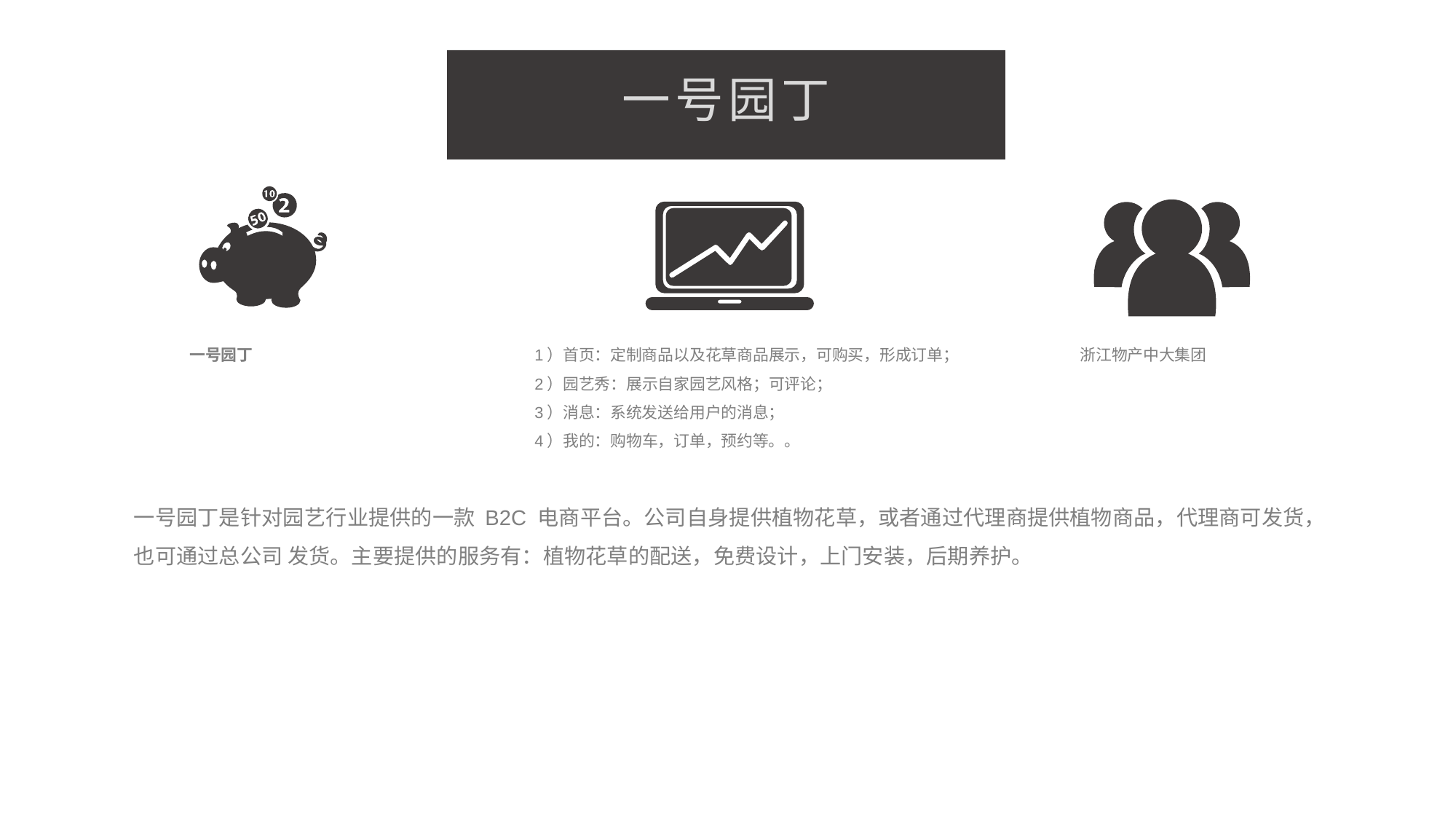

一号园丁

一号园丁
1）首页：定制商品以及花草商品展示，可购买，形成订单；
2）园艺秀：展示自家园艺风格；可评论；
3）消息：系统发送给用户的消息；
4）我的：购物车，订单，预约等。。
浙江物产中大集团
一号园丁是针对园艺行业提供的一款 B2C 电商平台。公司自身提供植物花草，或者通过代理商提供植物商品，代理商可发货，也可通过总公司 发货。主要提供的服务有：植物花草的配送，免费设计，上门安装，后期养护。